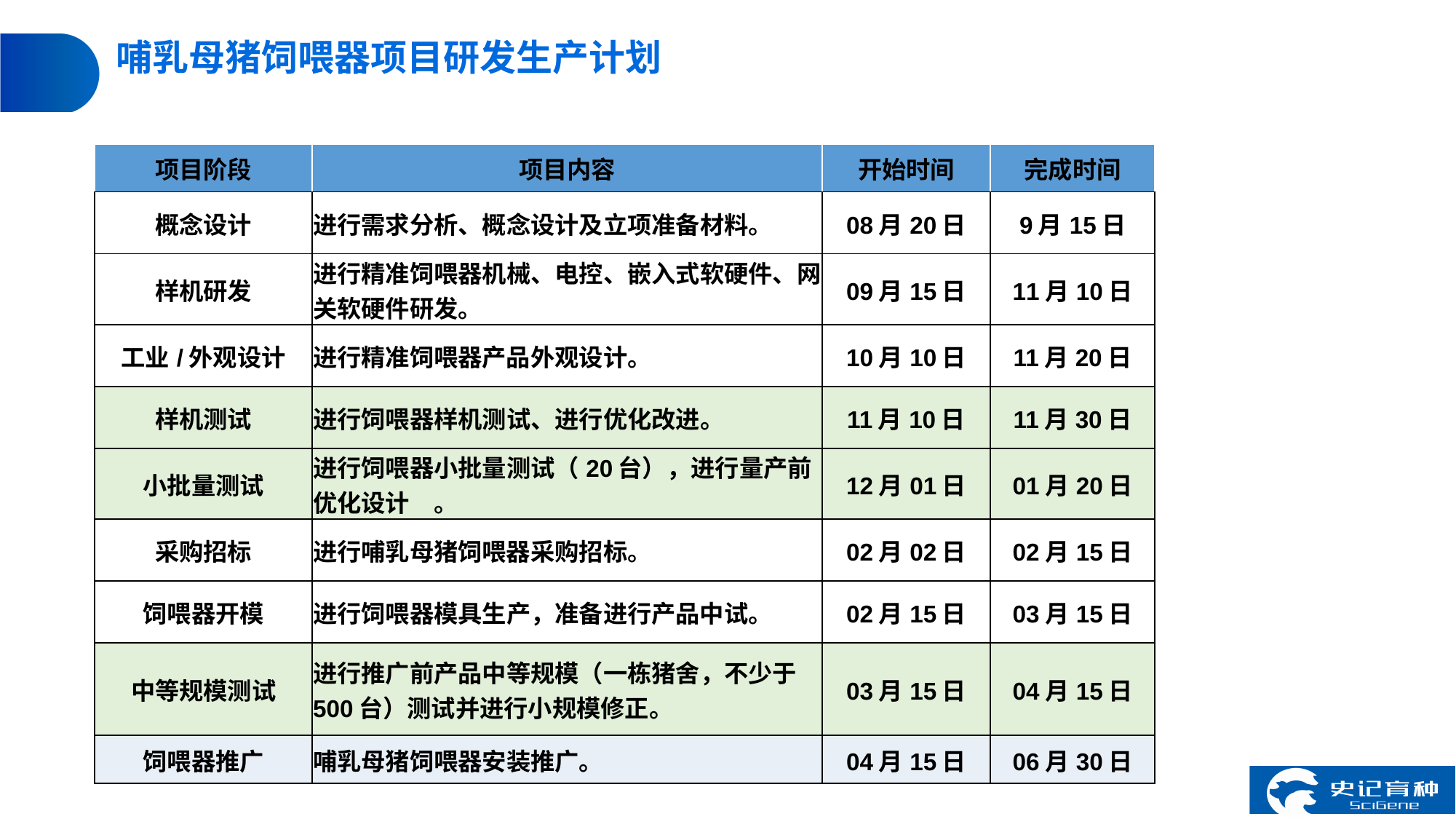

# 哺乳母猪饲喂器项目研发生产计划
| 项目阶段 | 项目内容 | 开始时间 | 完成时间 |
| --- | --- | --- | --- |
| 概念设计 | 进行需求分析、概念设计及立项准备材料。 | 08月20日 | 9月15日 |
| 样机研发 | 进行精准饲喂器机械、电控、嵌入式软硬件、网关软硬件研发。 | 09月15日 | 11月10日 |
| 工业/外观设计 | 进行精准饲喂器产品外观设计。 | 10月10日 | 11月20日 |
| 样机测试 | 进行饲喂器样机测试、进行优化改进。 | 11月10日 | 11月30日 |
| 小批量测试 | 进行饲喂器小批量测试（20台），进行量产前优化设计　。 | 12月01日 | 01月20日 |
| 采购招标 | 进行哺乳母猪饲喂器采购招标。 | 02月02日 | 02月15日 |
| 饲喂器开模 | 进行饲喂器模具生产，准备进行产品中试。 | 02月15日 | 03月15日 |
| 中等规模测试 | 进行推广前产品中等规模（一栋猪舍，不少于500台）测试并进行小规模修正。 | 03月15日 | 04月15日 |
| 饲喂器推广 | 哺乳母猪饲喂器安装推广。 | 04月15日 | 06月30日 |